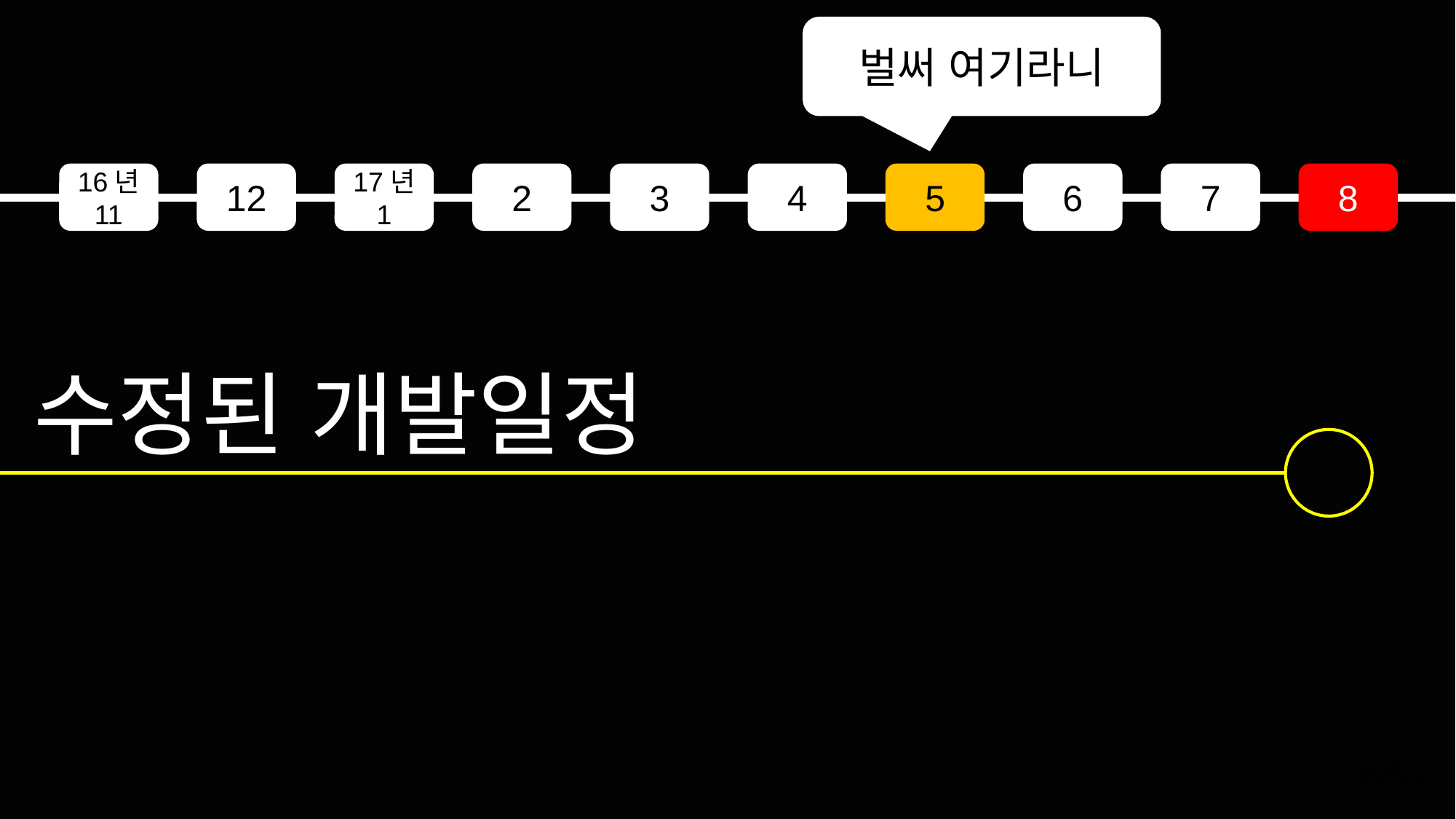

벌써 여기라니

16년
11
12
17년
1
2

3
4
5
6
7
8
수정된 개발일정